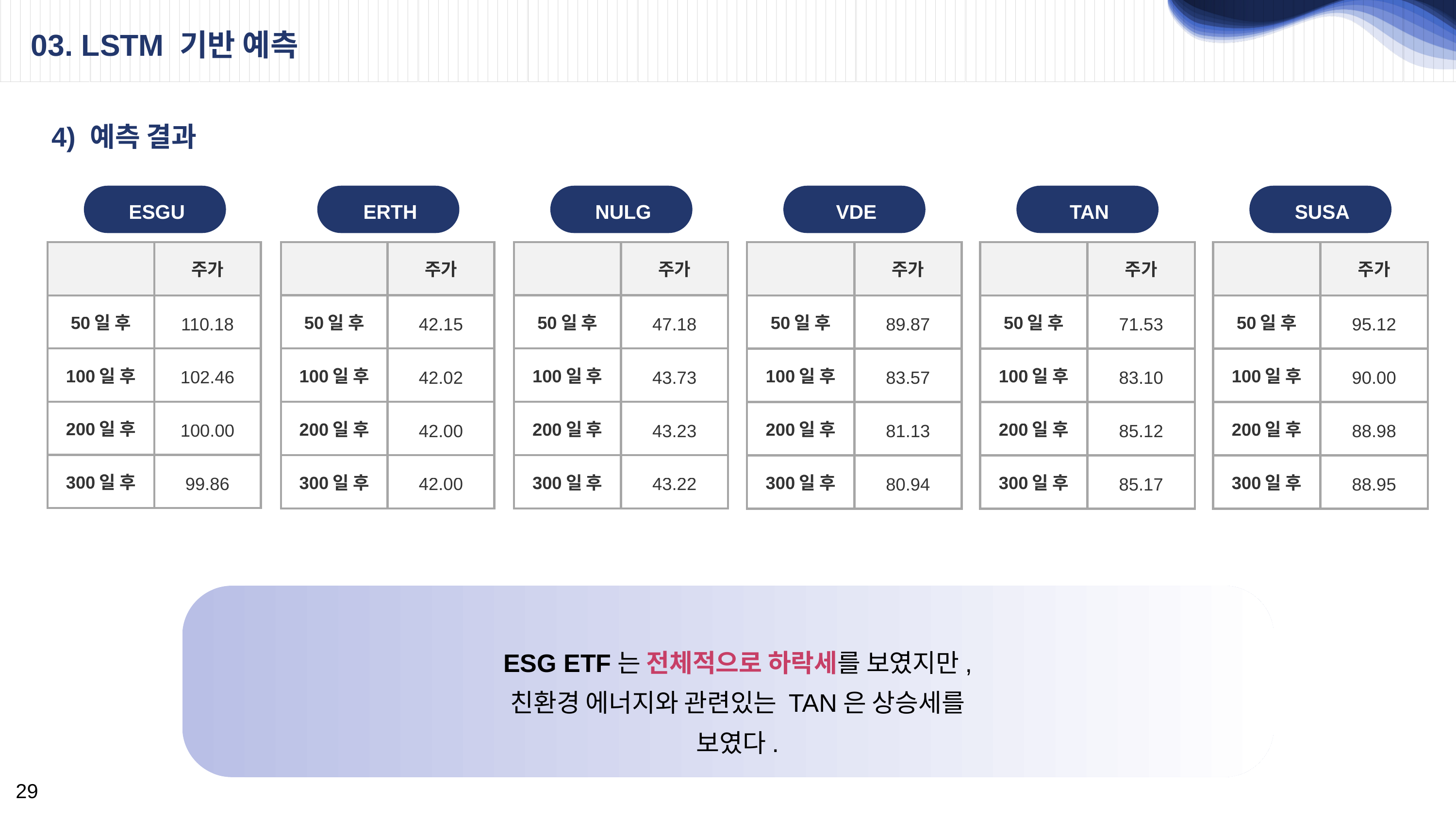

03. LSTM 기반 예측
4) 예측 결과

ESGU
ERTH
NULG
VDE
TAN
SUSA
|  | 주가 |
| --- | --- |
| 50일 후 | 110.18 |
| 100일 후 | 102.46 |
| 200일 후 | 100.00 |
| 300일 후 | 99.86 |
|  | 주가 |
| --- | --- |
| 50일 후 | 42.15 |
| 100일 후 | 42.02 |
| 200일 후 | 42.00 |
| 300일 후 | 42.00 |
|  | 주가 |
| --- | --- |
| 50일 후 | 47.18 |
| 100일 후 | 43.73 |
| 200일 후 | 43.23 |
| 300일 후 | 43.22 |
|  | 주가 |
| --- | --- |
| 50일 후 | 89.87 |
| 100일 후 | 83.57 |
| 200일 후 | 81.13 |
| 300일 후 | 80.94 |
|  | 주가 |
| --- | --- |
| 50일 후 | 71.53 |
| 100일 후 | 83.10 |
| 200일 후 | 85.12 |
| 300일 후 | 85.17 |
|  | 주가 |
| --- | --- |
| 50일 후 | 95.12 |
| 100일 후 | 90.00 |
| 200일 후 | 88.98 |
| 300일 후 | 88.95 |
ESG ETF는 전체적으로 하락세를 보였지만,
친환경 에너지와 관련있는 TAN은 상승세를 보였다.
29